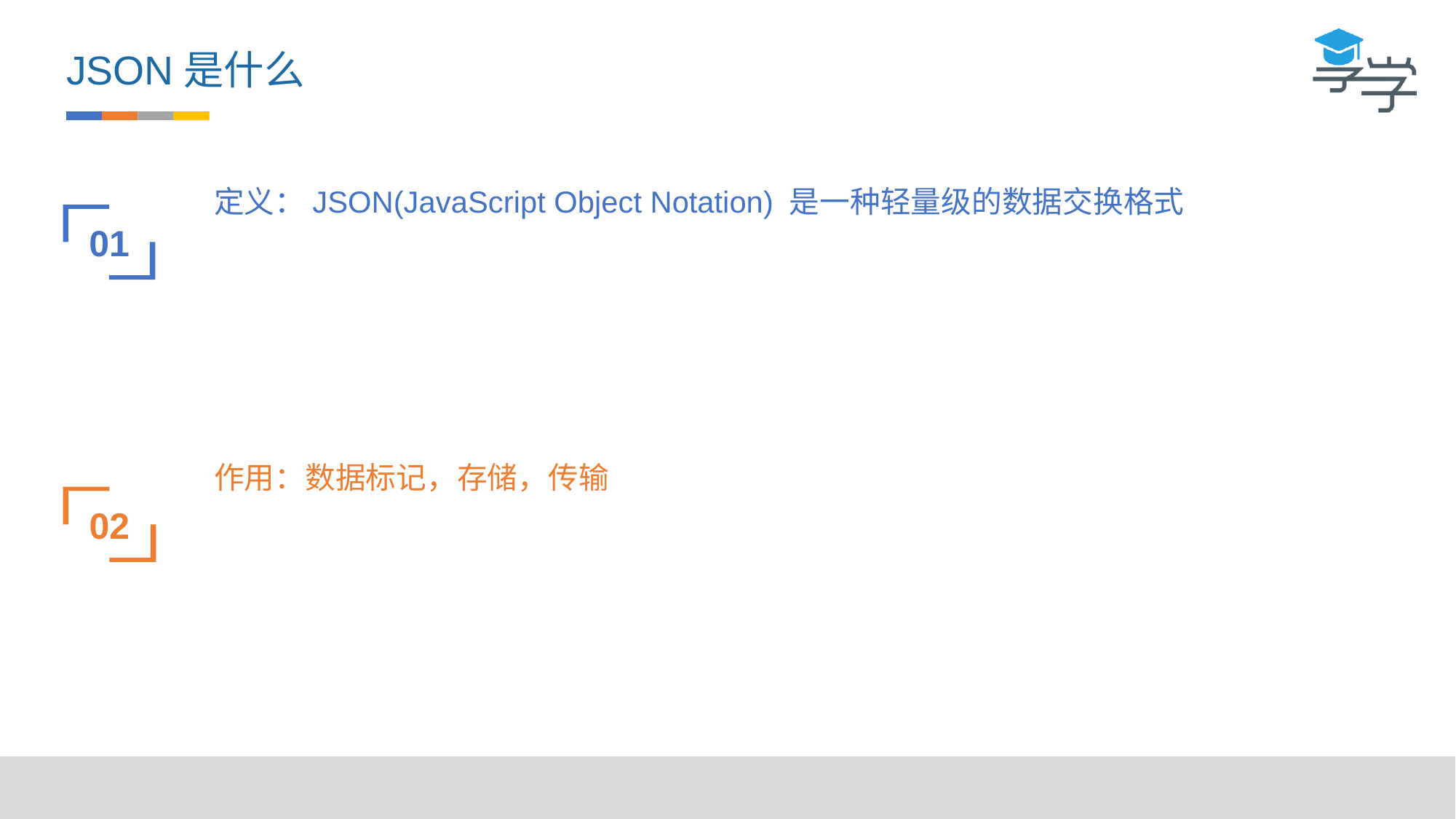

JSON是什么

定义：JSON(JavaScript Object Notation) 是一种轻量级的数据交换格式
01
作用：数据标记，存储，传输
02